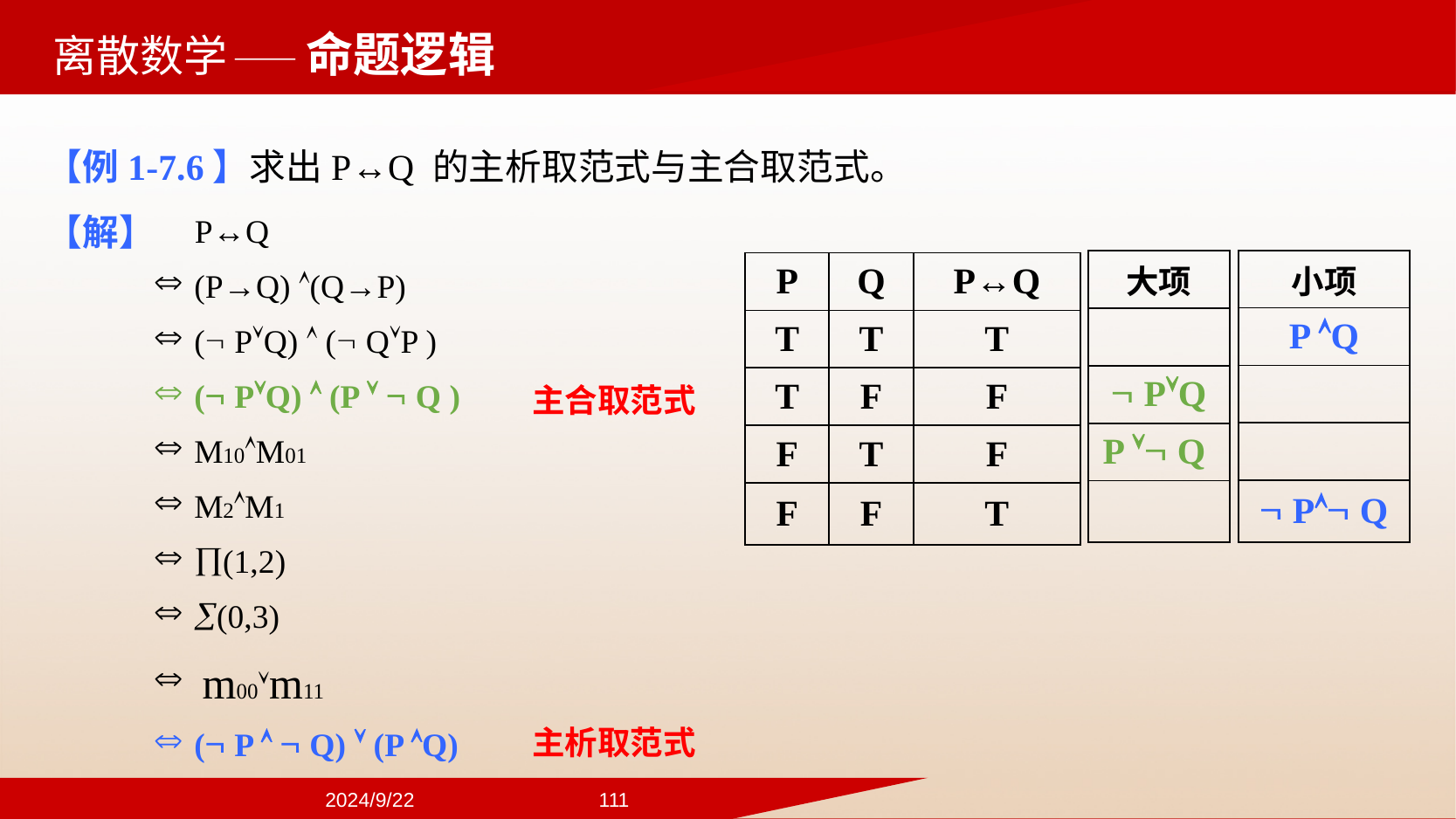

——命题逻辑
【例1-7.6】求出P↔Q 的主析取范式与主合取范式。
【解】
     P↔Q
(P→Q) ∧(Q→P)
(¬ P∨Q) ∧ (¬ Q∨P )
(¬ P∨Q) ∧ (P ∨ ¬ Q )
M10∧M01
M2∧M1
∏(1,2)
∑(0,3)
 m00∨m11
(¬ P ∧ ¬ Q) ∨ (P ∧Q)
| 小项 |
| --- |
| P ∧Q |
|  |
|  |
| ¬ P∧¬ Q |
| 大项 |
| --- |
|  |
| ¬ P∨Q |
| P ∨¬ Q |
|  |
| P | Q | P↔Q |
| --- | --- | --- |
| T | T | T |
| T | F | F |
| F | T | F |
| F | F | T |
主合取范式
主析取范式
2024/9/22
111